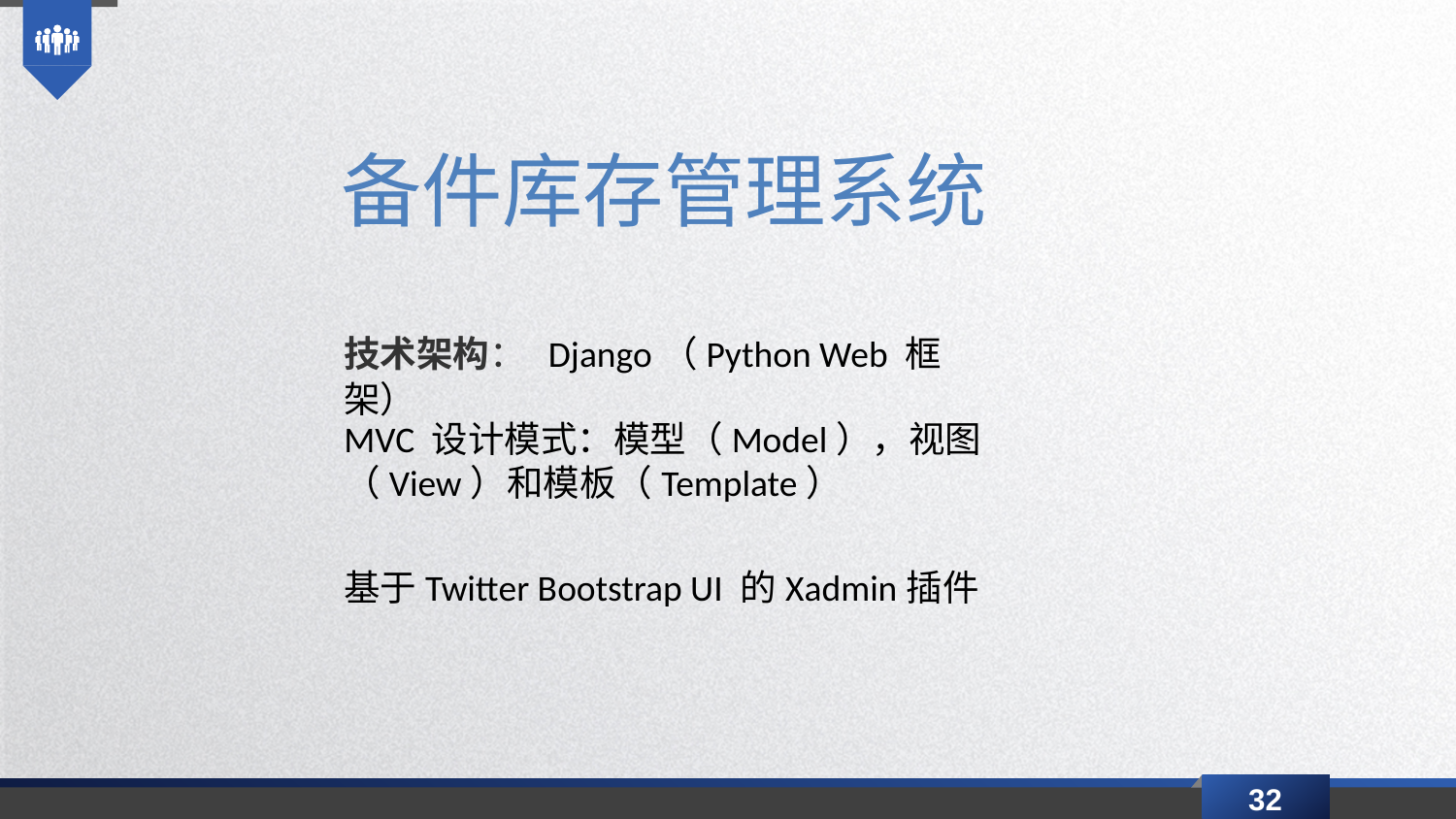

备件库存管理系统
技术架构： Django（Python Web 框架）
MVC 设计模式：模型（Model），视图（View）和模板（Template）
基于Twitter Bootstrap UI 的Xadmin插件

32